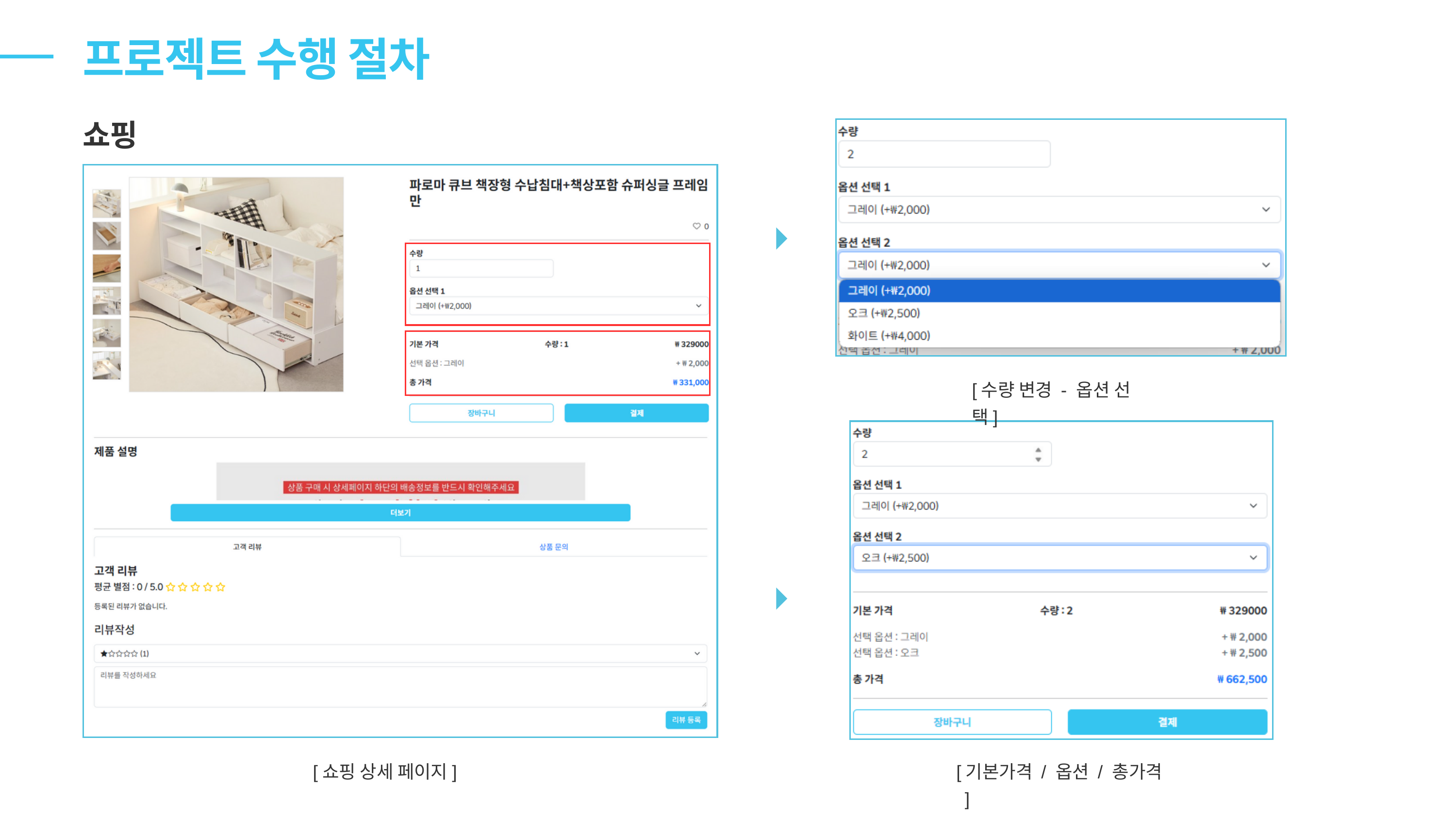

프로젝트 수행 절차

쇼핑

[수량 변경 - 옵션 선택]

[쇼핑 상세 페이지]
[기본가격 / 옵션 / 총가격 ]